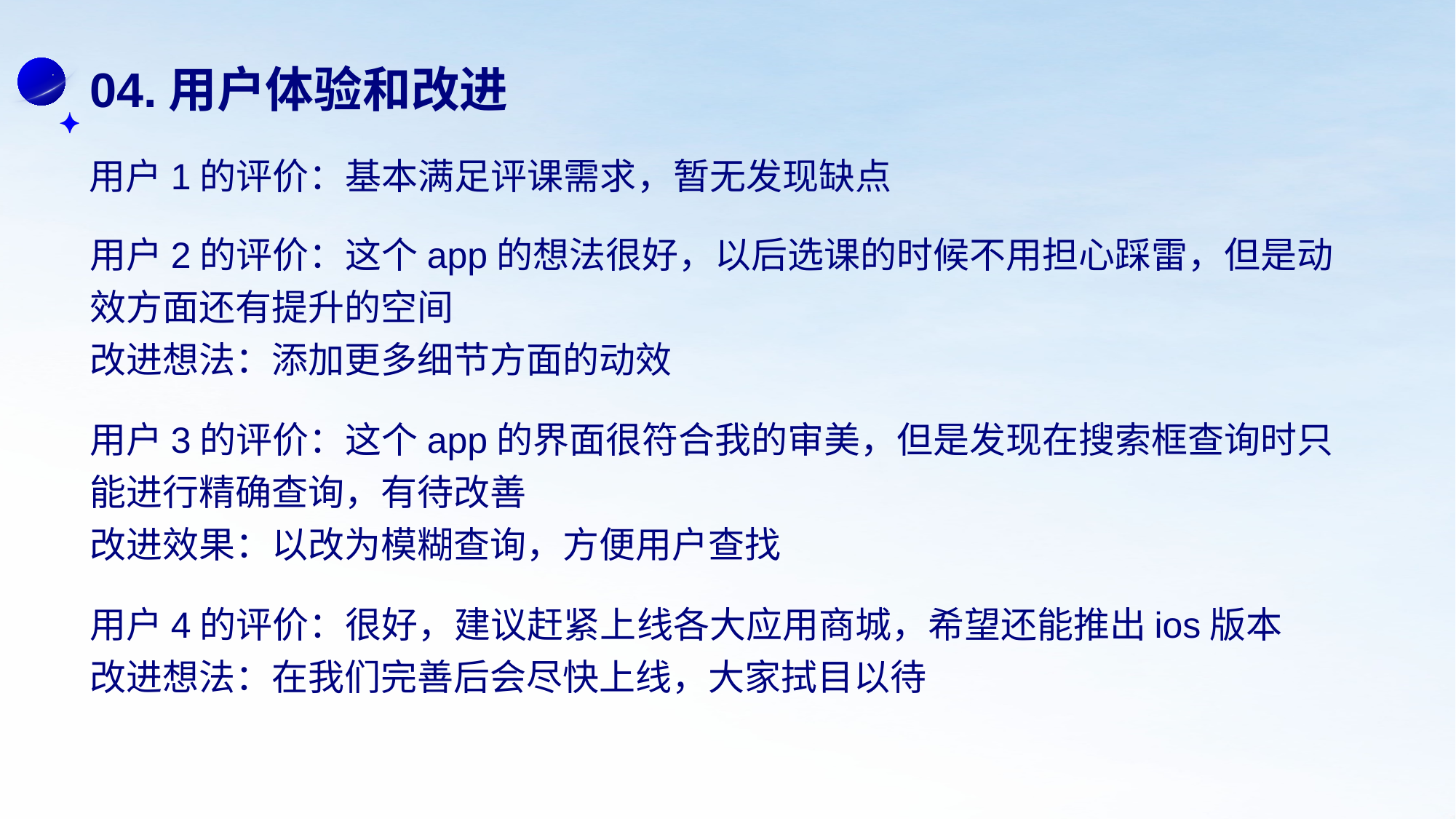

04.用户体验和改进
用户1的评价：基本满足评课需求，暂无发现缺点
用户2的评价：这个app的想法很好，以后选课的时候不用担心踩雷，但是动效方面还有提升的空间
改进想法：添加更多细节方面的动效
用户3的评价：这个app的界面很符合我的审美，但是发现在搜索框查询时只能进行精确查询，有待改善
改进效果：以改为模糊查询，方便用户查找

用户4的评价：很好，建议赶紧上线各大应用商城，希望还能推出ios版本
改进想法：在我们完善后会尽快上线，大家拭目以待